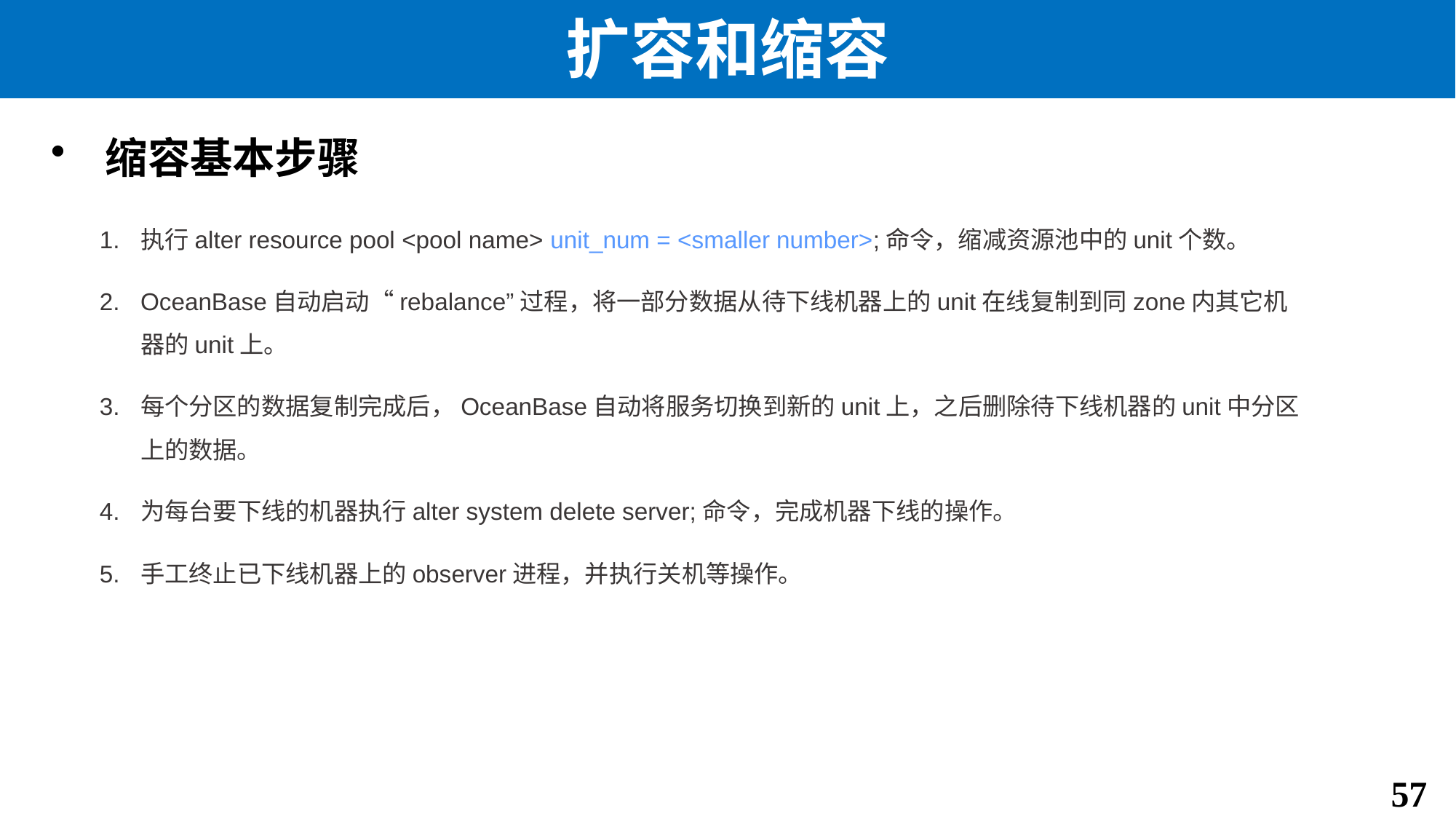

# 扩容和缩容
缩容基本步骤
执行alter resource pool <pool name> unit_num = <smaller number>;命令，缩减资源池中的unit个数。
OceanBase自动启动“rebalance”过程，将一部分数据从待下线机器上的unit在线复制到同zone内其它机器的unit上。
每个分区的数据复制完成后，OceanBase自动将服务切换到新的unit上，之后删除待下线机器的unit中分区上的数据。
为每台要下线的机器执行alter system delete server;命令，完成机器下线的操作。
手工终止已下线机器上的observer进程，并执行关机等操作。